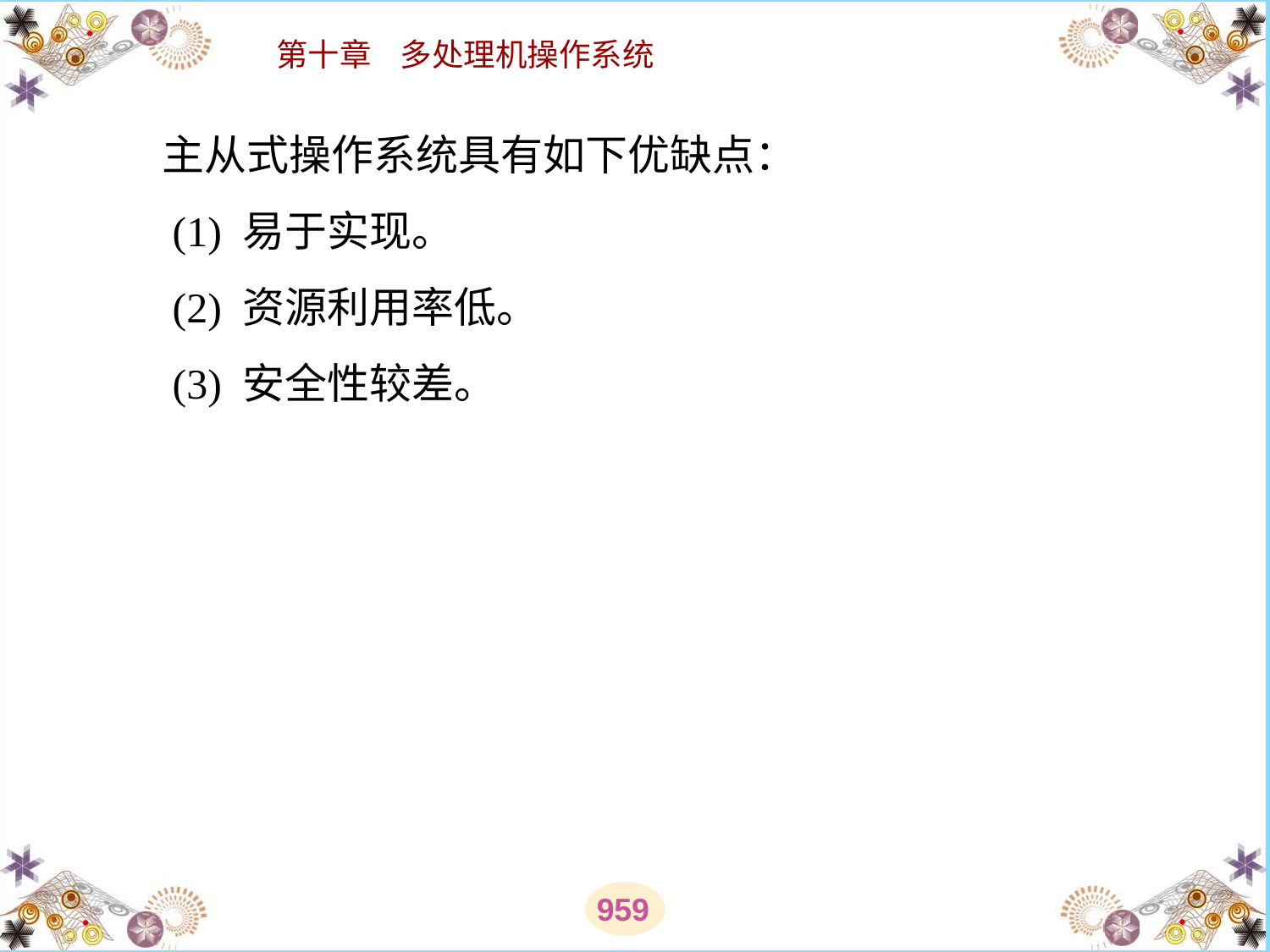

# 主从式操作系统具有如下优缺点： 　　(1) 易于实现。 　　(2) 资源利用率低。 　　(3) 安全性较差。